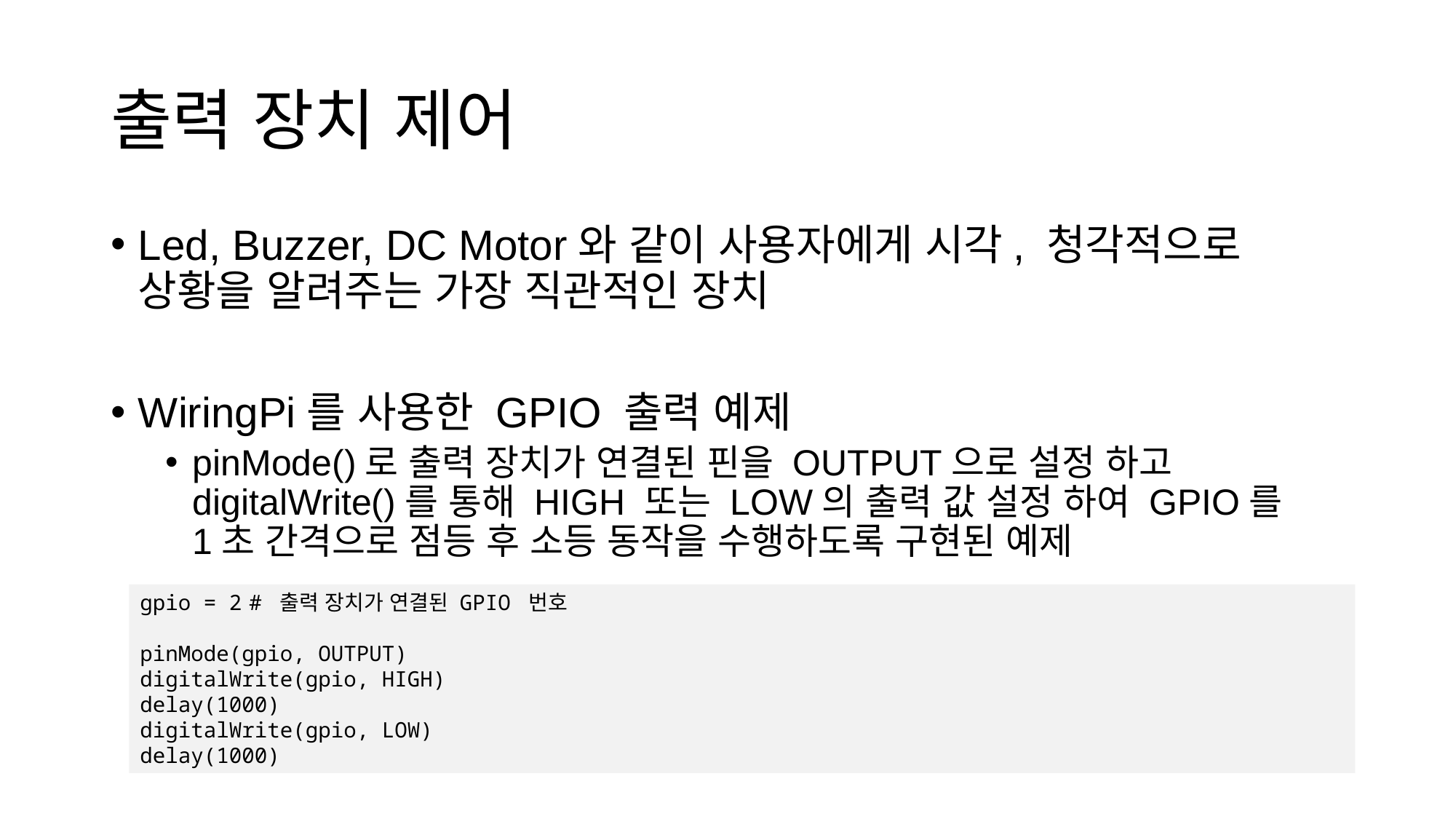

# 출력 장치 제어
Led, Buzzer, DC Motor와 같이 사용자에게 시각, 청각적으로
상황을 알려주는 가장 직관적인 장치

WiringPi를 사용한 GPIO 출력 예제
pinMode()로 출력 장치가 연결된 핀을 OUTPUT으로 설정 하고 digitalWrite()를 통해 HIGH 또는 LOW의 출력 값 설정 하여 GPIO를
1초 간격으로 점등 후 소등 동작을 수행하도록 구현된 예제
gpio = 2	# 출력 장치가 연결된 GPIO 번호

pinMode(gpio, OUTPUT)
digitalWrite(gpio, HIGH)
delay(1000)
digitalWrite(gpio, LOW)
delay(1000)